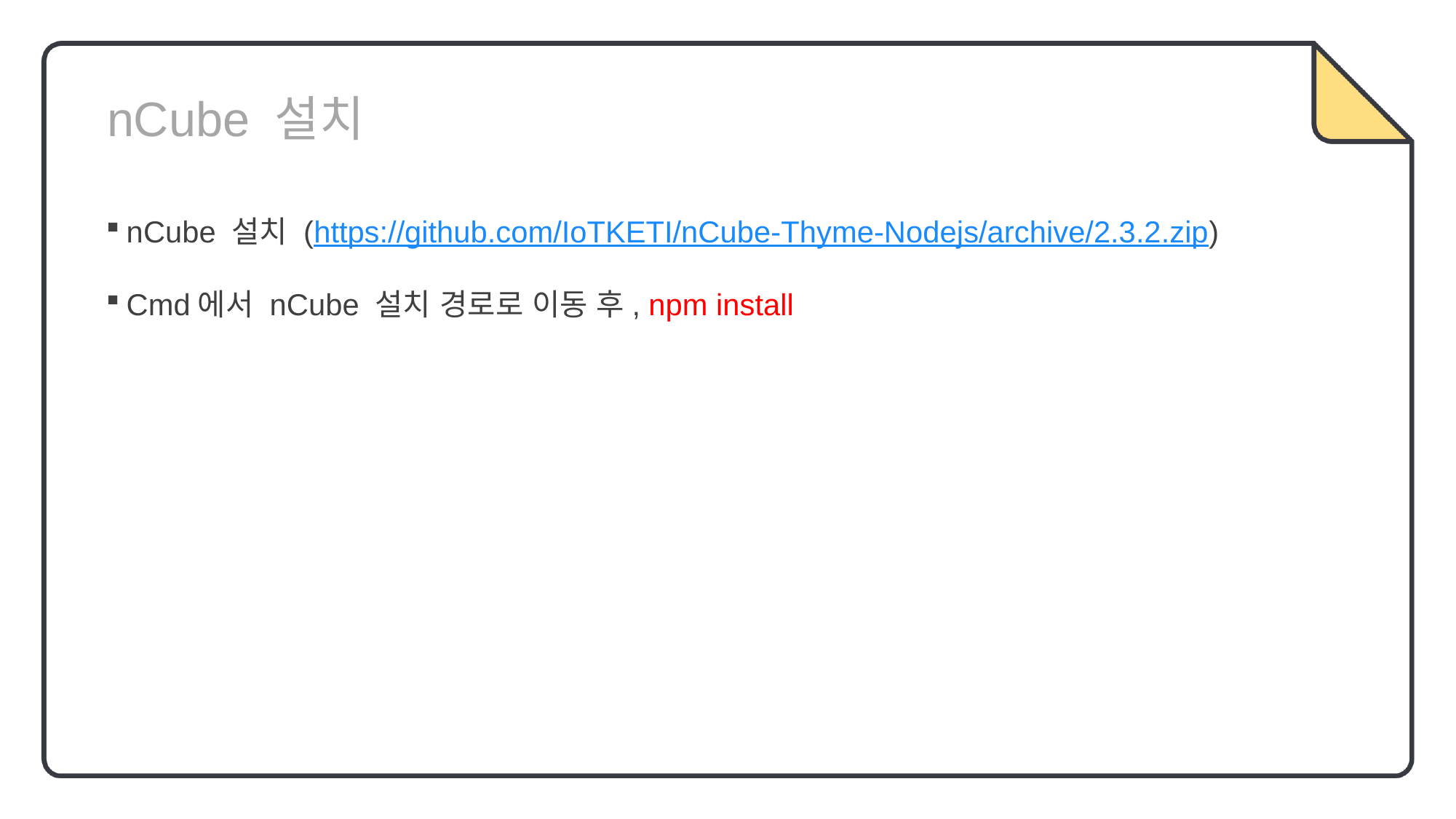

nCube 설치
nCube 설치 (https://github.com/IoTKETI/nCube-Thyme-Nodejs/archive/2.3.2.zip)

Cmd에서 nCube 설치 경로로 이동 후, npm install